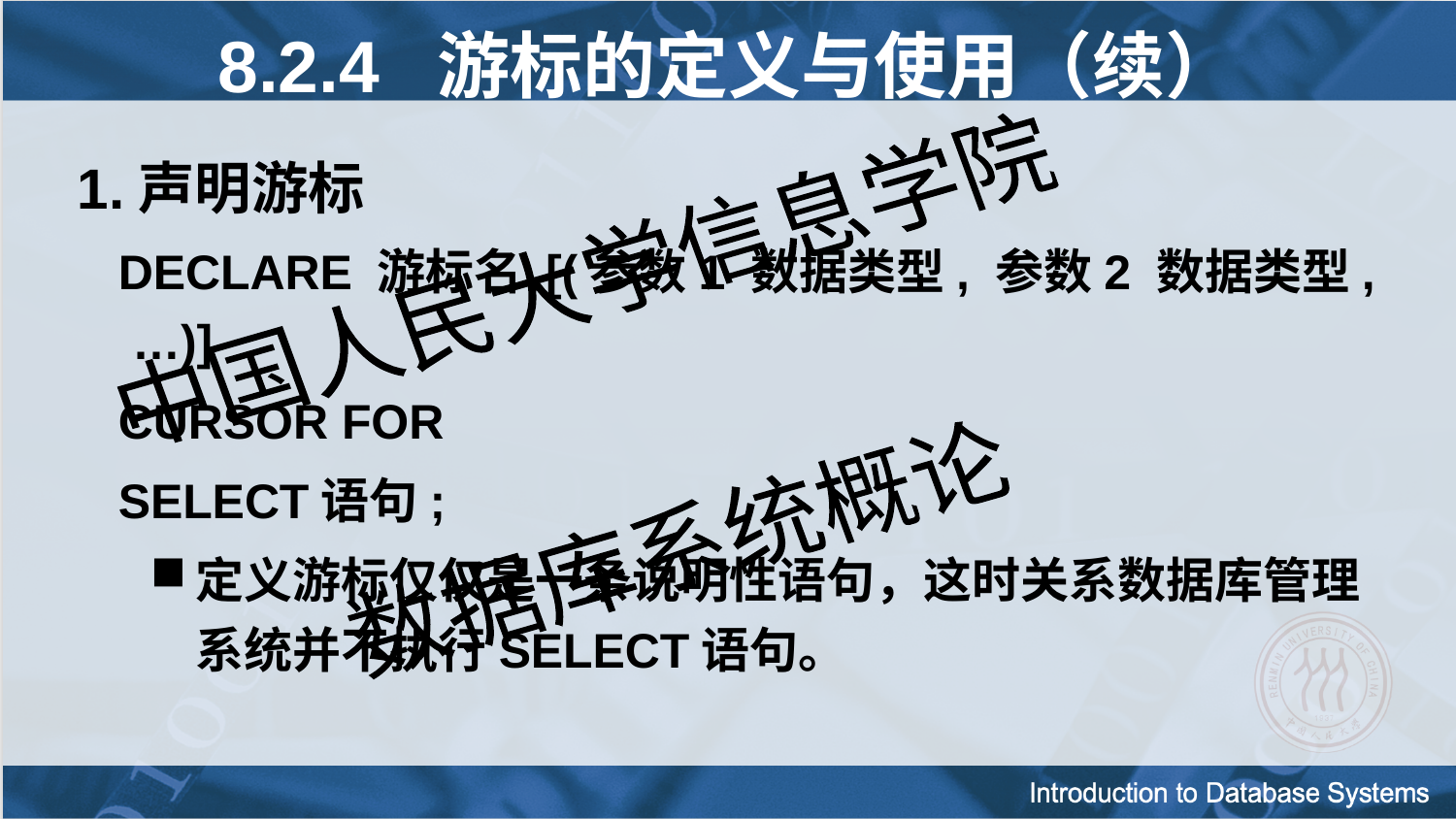

8.2.4  游标的定义与使用（续）
1.声明游标
   DECLARE 游标名 [(参数1 数据类型, 参数2 数据类型, …)]
   CURSOR FOR
   SELECT语句;
定义游标仅仅是一条说明性语句，这时关系数据库管理系统并不执行SELECT语句。